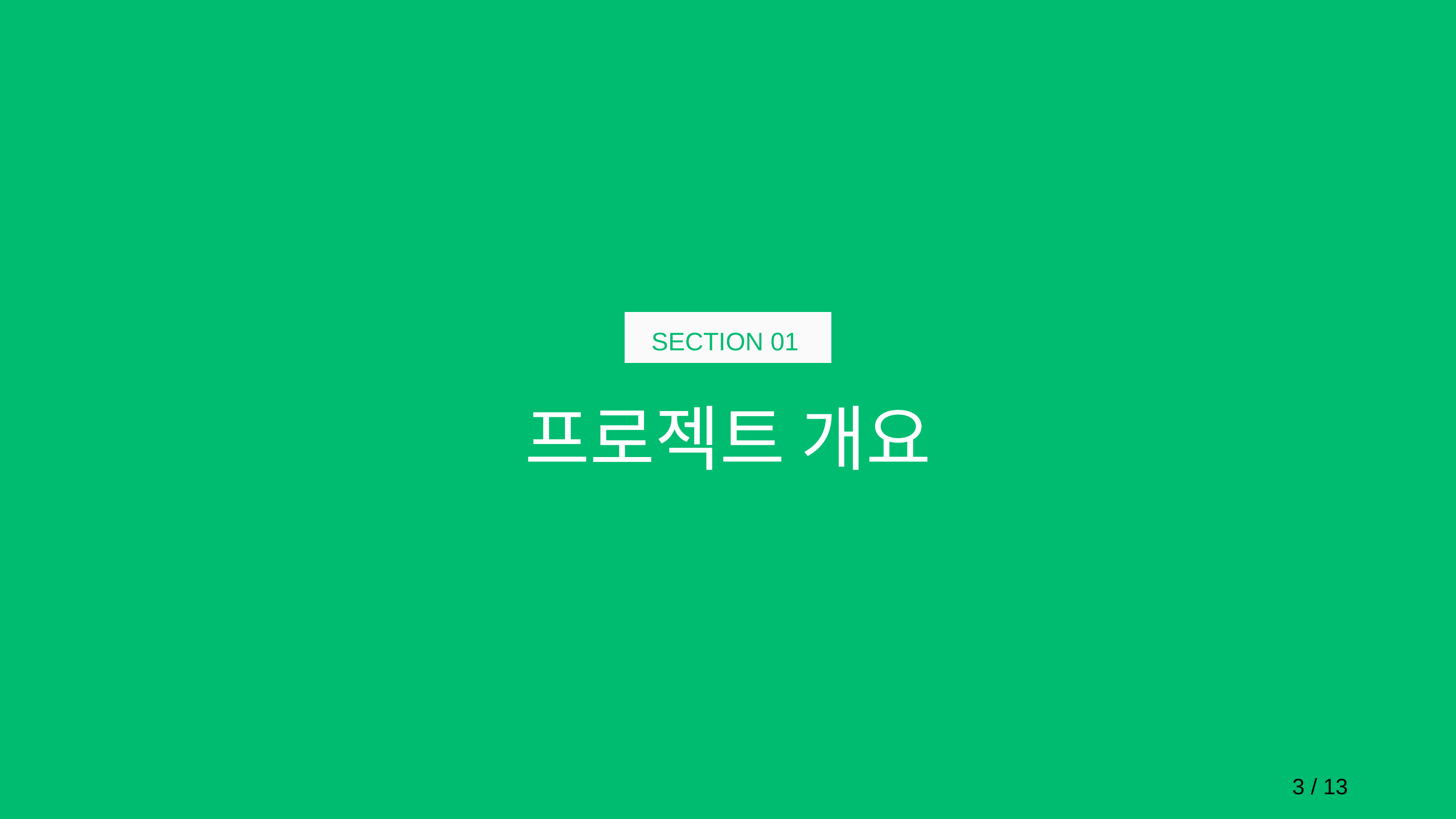

SECTION 01
프로젝트 개요
3 / 13